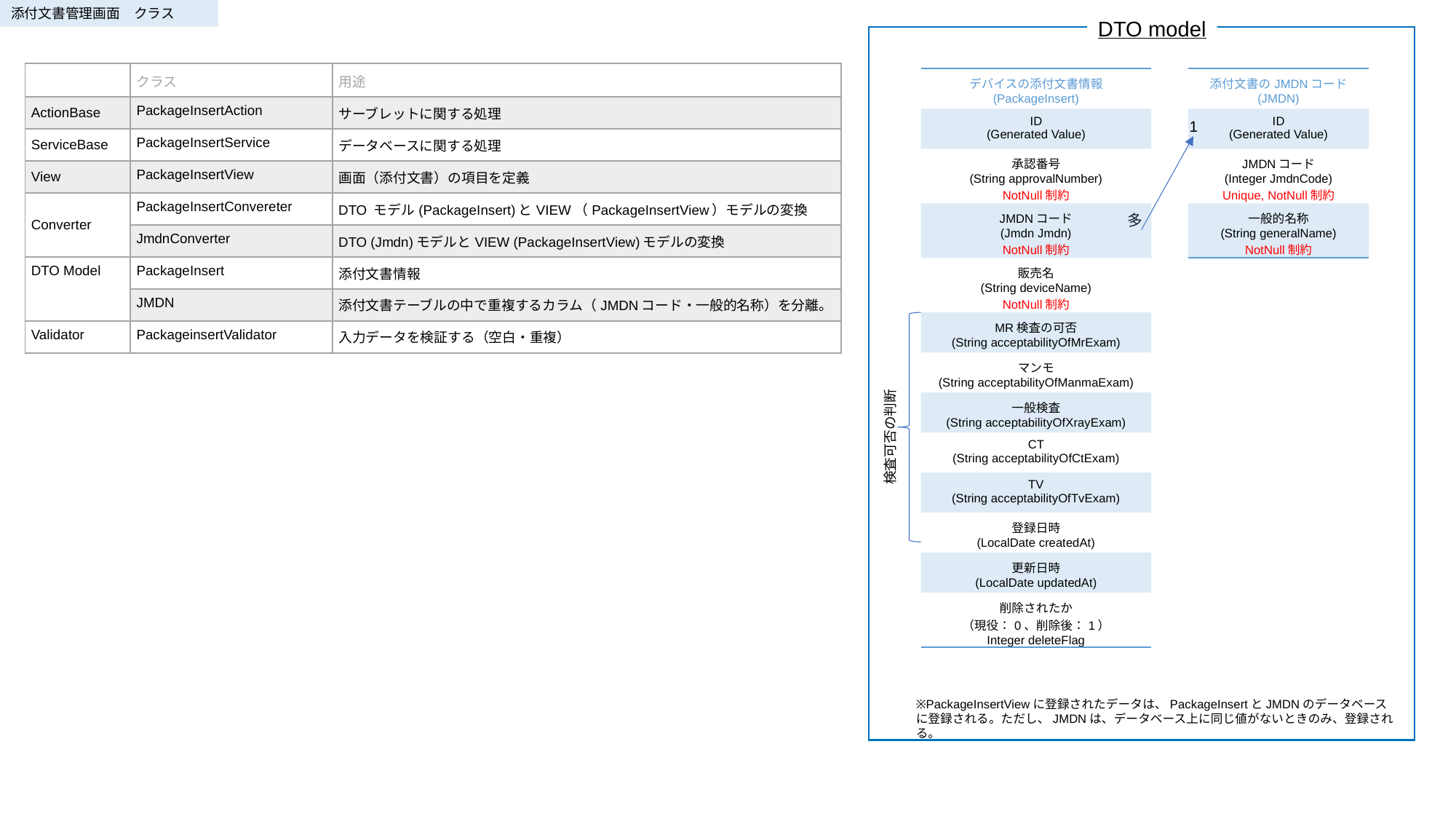

添付文書管理画面　クラス
DTO model

|  | クラス | 用途 |
| --- | --- | --- |
| ActionBase | PackageInsertAction | サーブレットに関する処理 |
| ServiceBase | PackageInsertService | データベースに関する処理 |
| View | PackageInsertView | 画面（添付文書）の項目を定義 |
| Converter | PackageInsertConvereter | DTO モデル(PackageInsert)とVIEW（PackageInsertView）モデルの変換 |
|  | JmdnConverter | DTO (Jmdn)モデルとVIEW (PackageInsertView)モデルの変換 |
| DTO Model | PackageInsert | 添付文書情報 |
|  | JMDN | 添付文書テーブルの中で重複するカラム（JMDNコード・一般的名称）を分離。 |
| Validator | PackageinsertValidator | 入力データを検証する（空白・重複） |
| デバイスの添付文書情報 (PackageInsert) |
| --- |
| ID (Generated Value) |
| 承認番号 (String approvalNumber) NotNull制約 |
| JMDNコード (Jmdn Jmdn) NotNull制約 |
| 販売名 (String deviceName) NotNull制約 |
| MR検査の可否 (String acceptabilityOfMrExam) |
| マンモ (String acceptabilityOfManmaExam) |
| 一般検査 (String acceptabilityOfXrayExam) |
| CT (String acceptabilityOfCtExam) |
| TV (String acceptabilityOfTvExam) |
| 登録日時 (LocalDate createdAt) |
| 更新日時 (LocalDate updatedAt) |
| 削除されたか （現役：0、削除後：1） Integer deleteFlag |
| 添付文書のJMDNコード (JMDN) |
| --- |
| ID (Generated Value) |
| JMDNコード (Integer JmdnCode) Unique, NotNull制約 |
| 一般的名称 (String generalName) NotNull制約 |
1
多

検査可否の判断
※PackageInsertViewに登録されたデータは、PackageInsertとJMDNのデータベースに登録される。ただし、JMDNは、データベース上に同じ値がないときのみ、登録される。